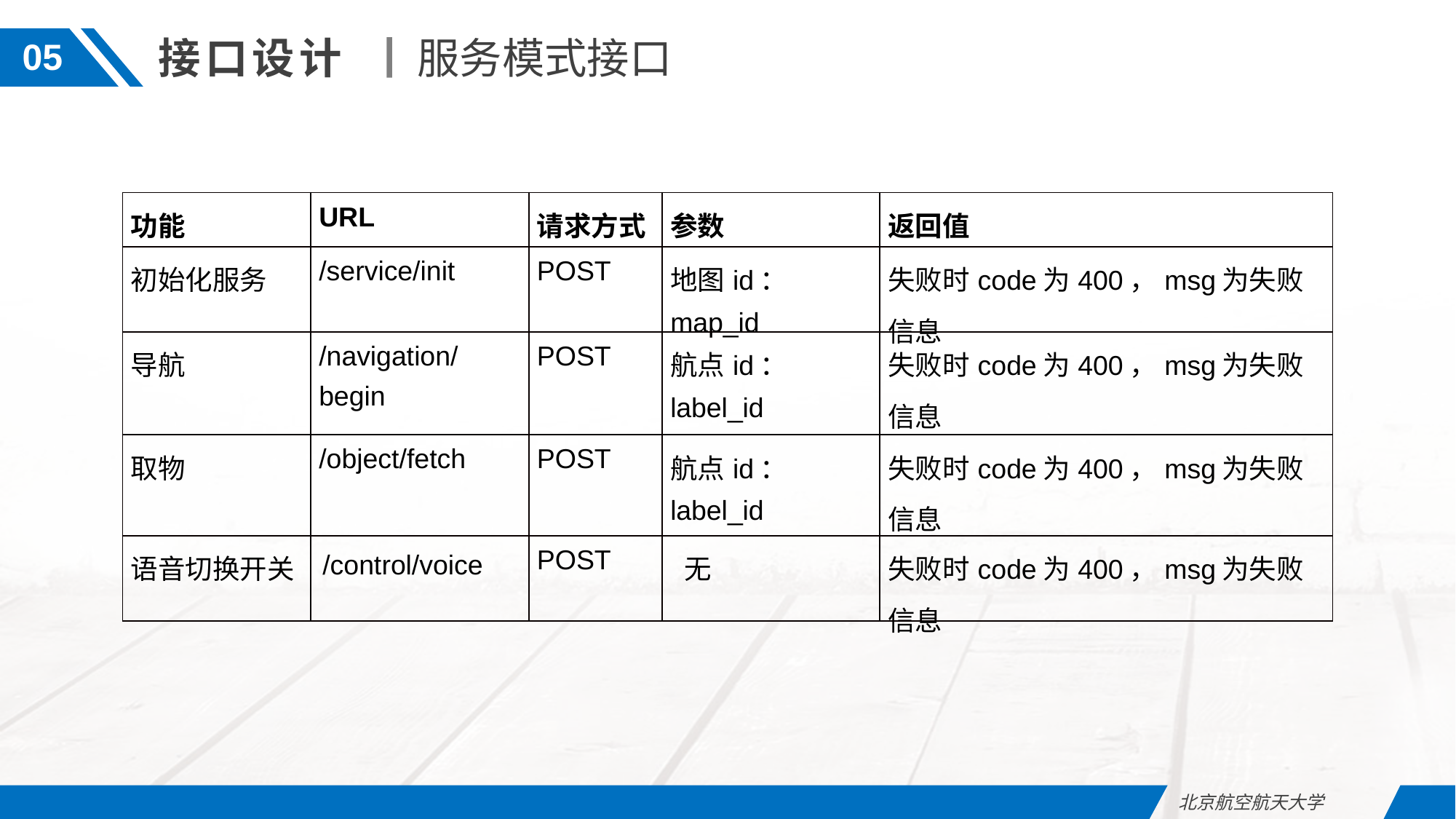

接口设计
服务模式接口

05

| 功能 | URL | 请求方式 | 参数 | 返回值 |
| --- | --- | --- | --- | --- |
| 初始化服务 | /service/init | POST | 地图id：map\_id | 失败时code为400，msg为失败信息 |
| 导航 | /navigation/begin | POST | 航点id：label\_id | 失败时code为400，msg为失败信息 |
| 取物 | /object/fetch | POST | 航点id：label\_id | 失败时code为400，msg为失败信息 |
| 语音切换开关 | /control/voice | POST | 无 | 失败时code为400，msg为失败信息 |

北京航空航天大学